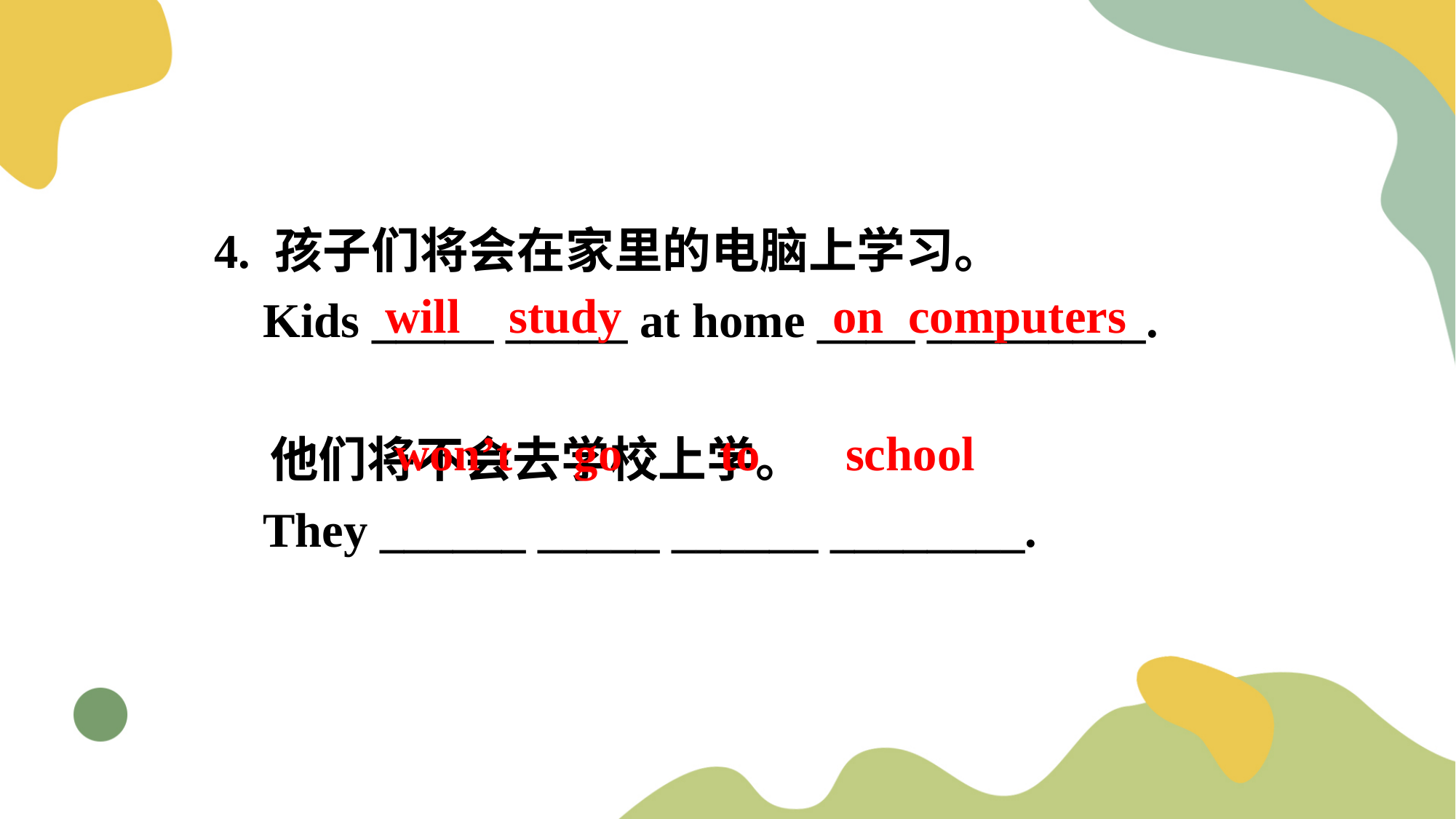

4. 孩子们将会在家里的电脑上学习。
    Kids _____ _____ at home ____ _________.
    他们将不会去学校上学。
    They ______ _____ ______ ________.
on  computers
 will    study
won’t     go        to       school